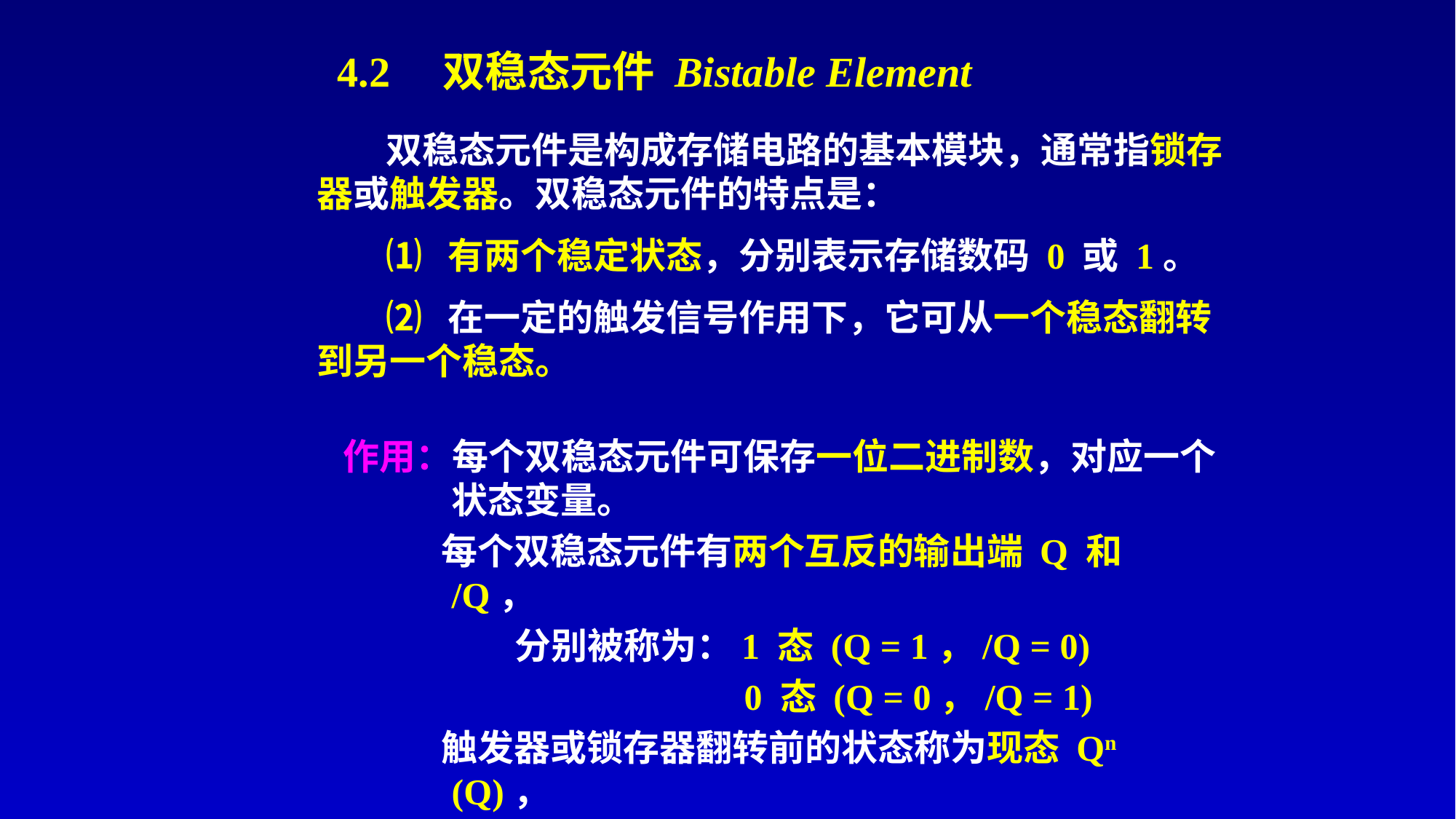

# 4.2    双稳态元件 Bistable Element
双稳态元件是构成存储电路的基本模块，通常指锁存器或触发器。双稳态元件的特点是：
⑴  有两个稳定状态，分别表示存储数码 0 或 1。
⑵  在一定的触发信号作用下，它可从一个稳态翻转到另一个稳态。
 作用：每个双稳态元件可保存一位二进制数，对应一个状态变量。
             每个双稳态元件有两个互反的输出端 Q 和 /Q，
                      分别被称为：1 态 (Q = 1，/Q = 0)
                                              0 态 (Q = 0，/Q = 1)
             触发器或锁存器翻转前的状态称为现态 Qn (Q)，
                                         翻转后的状态称为次态 Qn+1。